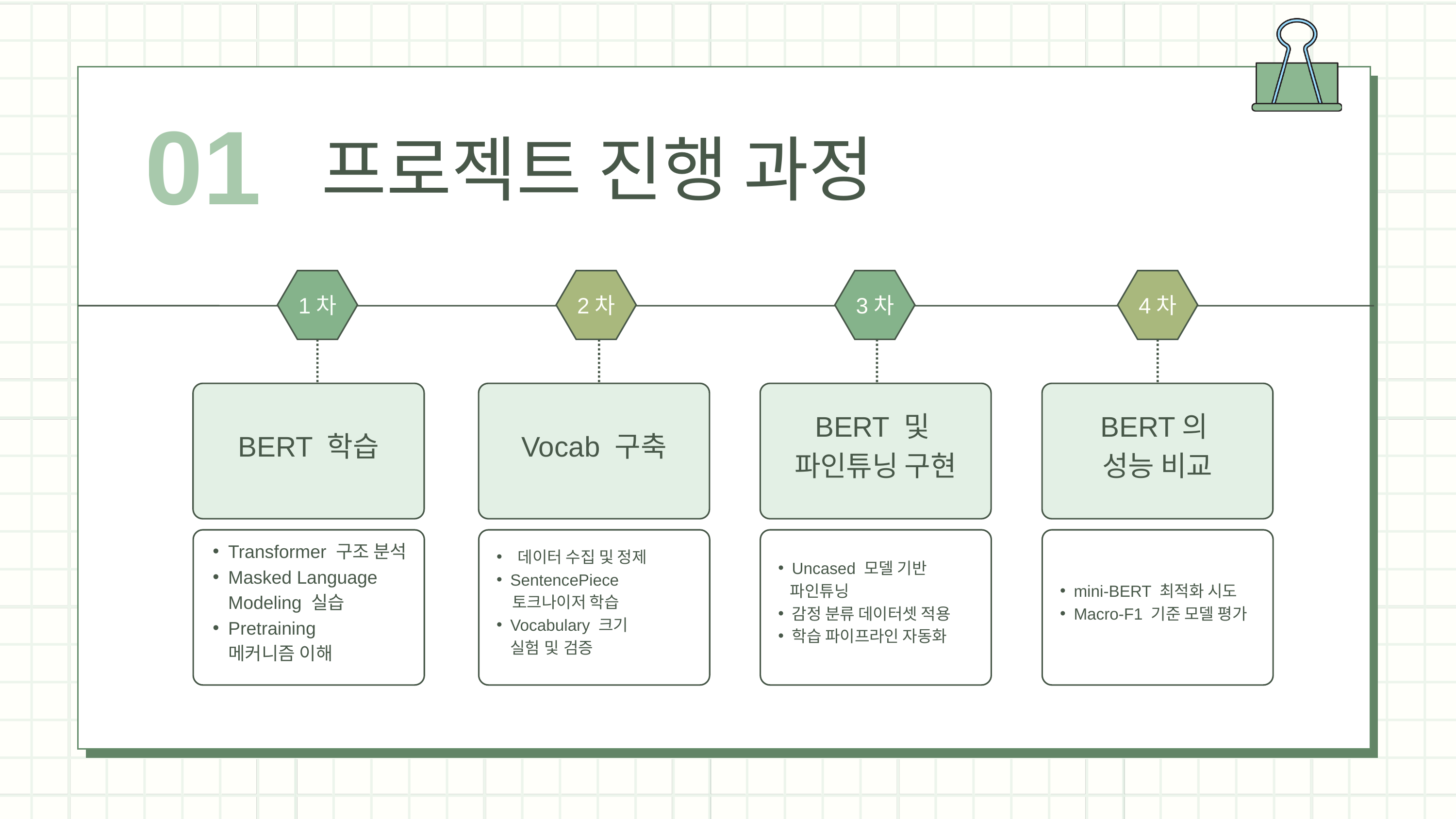

01
프로젝트 진행 과정

1차

2차

3차

4차

BERT 학습

Vocab 구축

BERT 및
파인튜닝 구현

BERT의
성능 비교

Transformer 구조 분석
Masked Language Modeling 실습
Pretraining
메커니즘 이해

 데이터 수집 및 정제
SentencePiece
       토크나이저 학습
Vocabulary 크기
실험 및 검증

Uncased 모델 기반
      파인튜닝
감정 분류 데이터셋 적용
학습 파이프라인 자동화

mini-BERT 최적화 시도
Macro-F1 기준 모델 평가